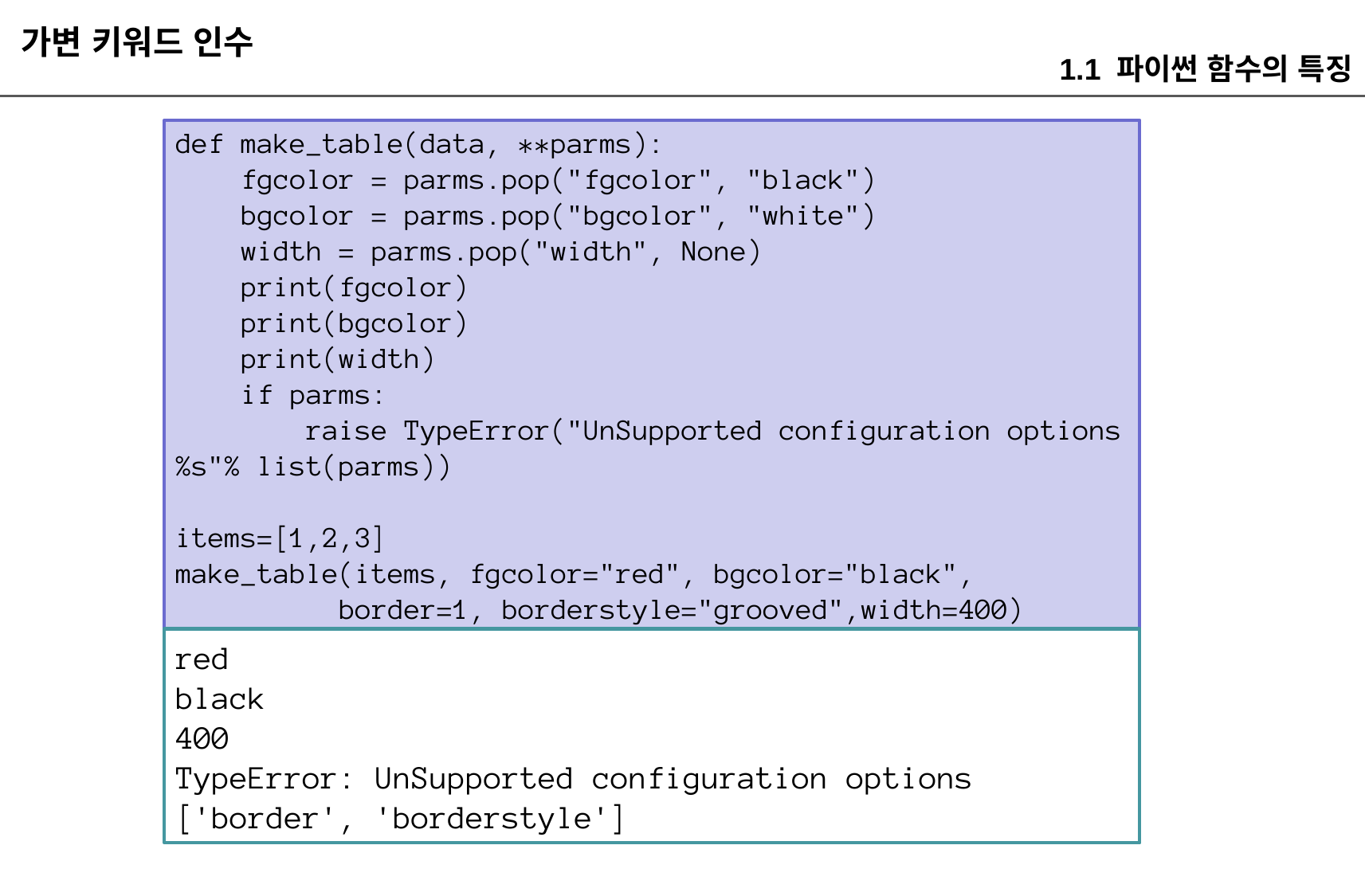

가변 키워드 인수
1.1 파이썬 함수의 특징
def make_table(data, **parms):
    fgcolor = parms.pop("fgcolor", "black")
    bgcolor = parms.pop("bgcolor", "white")
    width = parms.pop("width", None)
    print(fgcolor)
    print(bgcolor)
    print(width)
    if parms:
        raise TypeError("UnSupported configuration options %s"% list(parms))

items=[1,2,3]
make_table(items, fgcolor="red", bgcolor="black",
          border=1, borderstyle="grooved",width=400)
red
black
400
TypeError: UnSupported configuration options ['border', 'borderstyle']